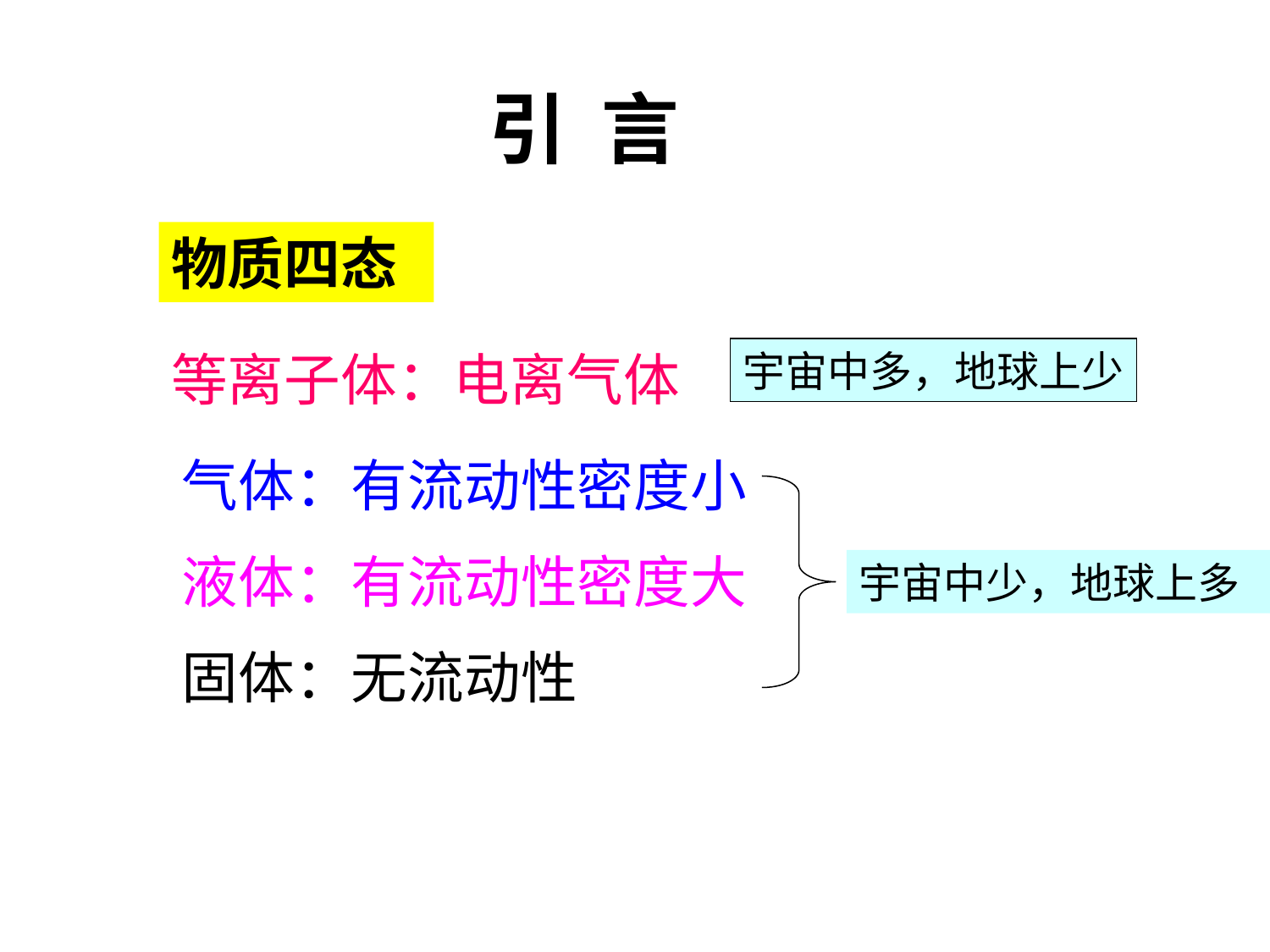

引  言
物质四态
等离子体：电离气体
宇宙中多，地球上少
气体：有流动性密度小
液体：有流动性密度大
固体：无流动性

宇宙中少，地球上多